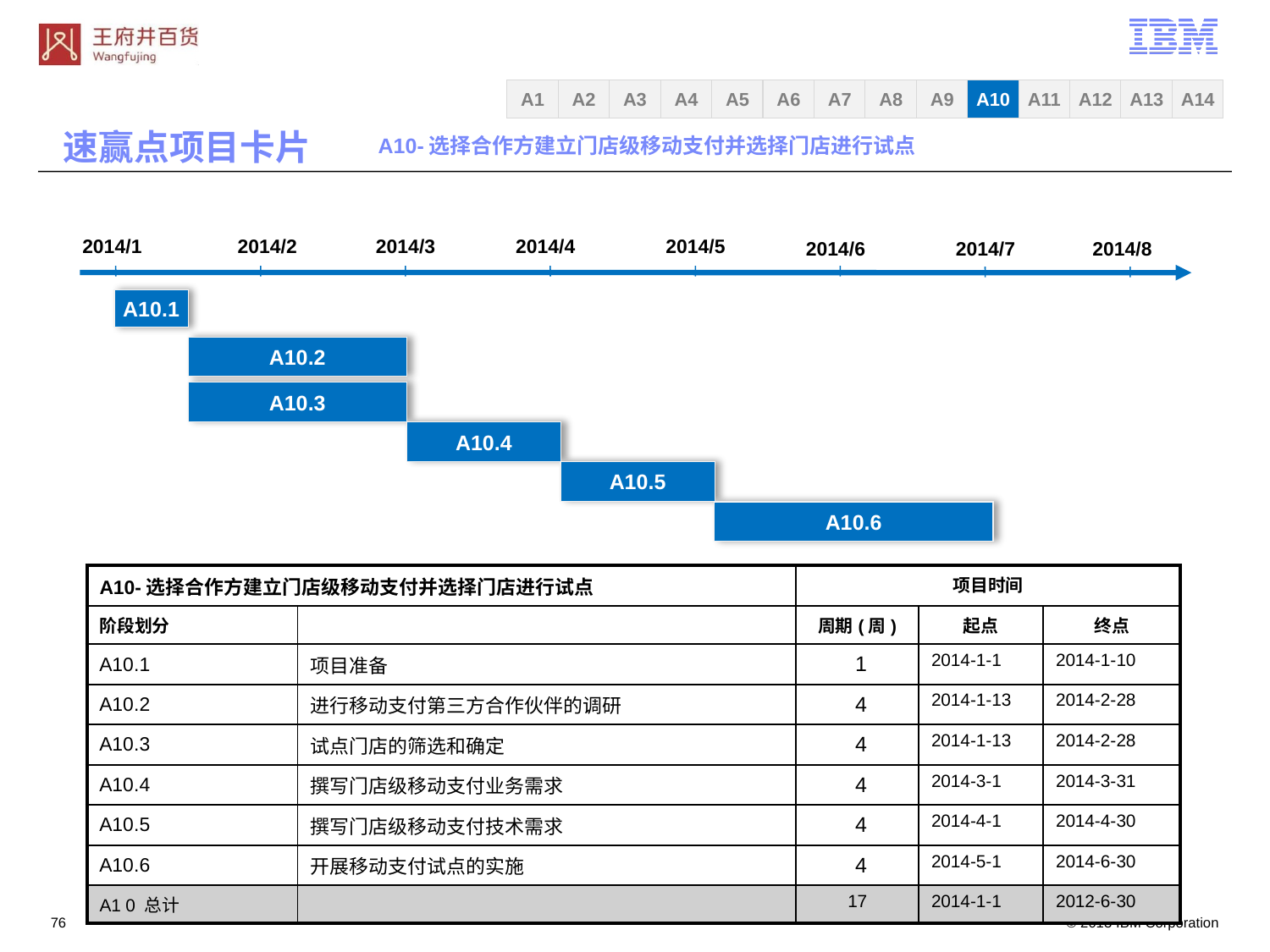

A3
A4
A5
A6
A7
A8
A9
A10
A11
A12
A13
A14
A1
A2
速赢点项目卡片
A10-选择合作方建立门店级移动支付并选择门店进行试点
2014/1
2014/2
2014/3
2014/4
2014/5
2014/6
2014/7
2014/8

A10.1
A10.2
A10.3
A10.4
A10.5
A10.6
| A10-选择合作方建立门店级移动支付并选择门店进行试点 |  | 项目时间 |  |  |
| --- | --- | --- | --- | --- |
| 阶段划分 |  | 周期(周) | 起点 | 终点 |
| A10.1 | 项目准备 | 1 | 2014-1-1 | 2014-1-10 |
| A10.2 | 进行移动支付第三方合作伙伴的调研 | 4 | 2014-1-13 | 2014-2-28 |
| A10.3 | 试点门店的筛选和确定 | 4 | 2014-1-13 | 2014-2-28 |
| A10.4 | 撰写门店级移动支付业务需求 | 4 | 2014-3-1 | 2014-3-31 |
| A10.5 | 撰写门店级移动支付技术需求 | 4 | 2014-4-1 | 2014-4-30 |
| A10.6 | 开展移动支付试点的实施 | 4 | 2014-5-1 | 2014-6-30 |
| A1 0 总计 |  | 17 | 2014-1-1 | 2012-6-30 |
76